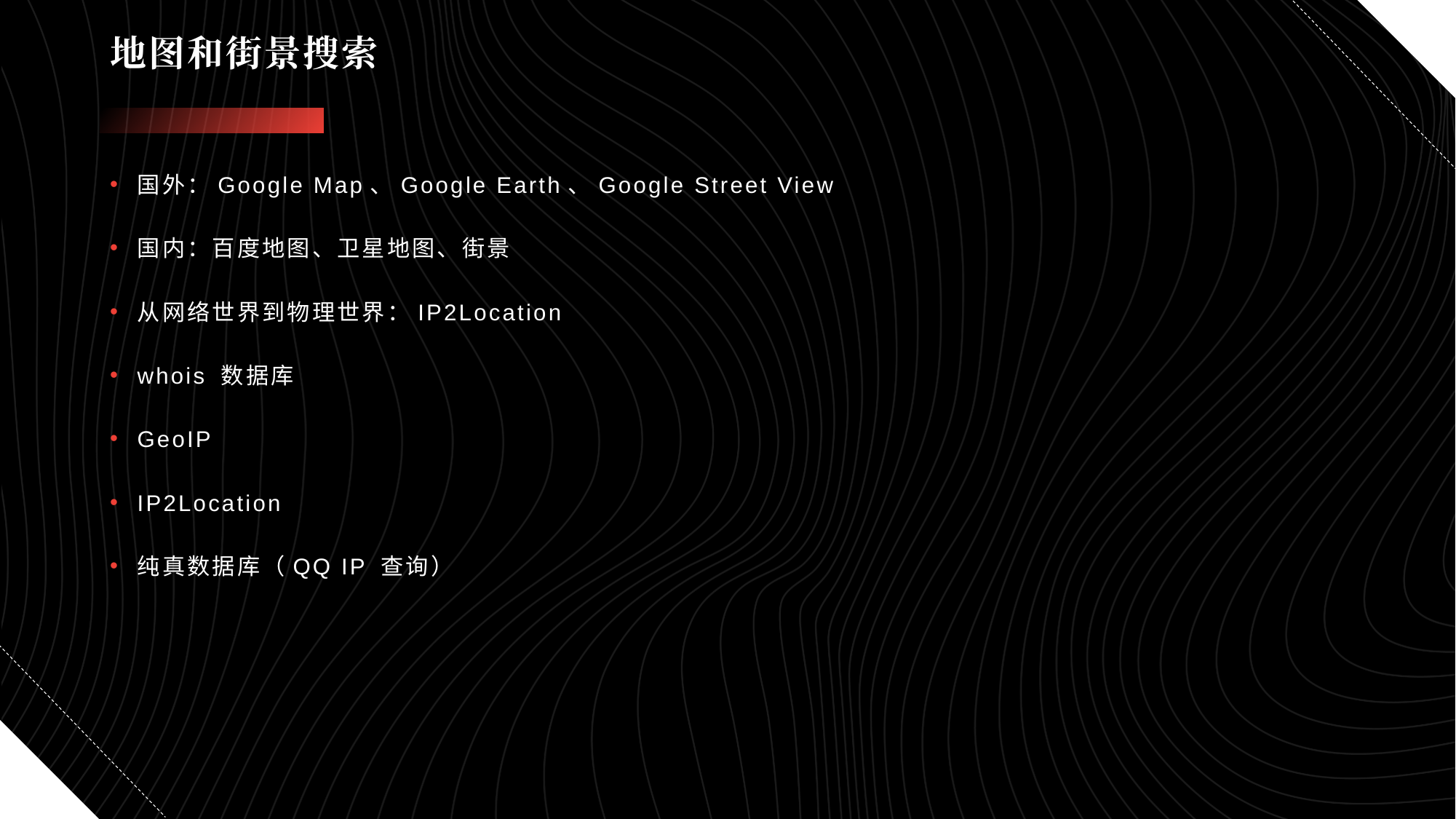

# 地图和街景搜索
国外：Google Map、Google Earth、Google Street View
国内：百度地图、卫星地图、街景
从网络世界到物理世界：IP2Location
whois 数据库
GeoIP
IP2Location
纯真数据库（QQ IP 查询）